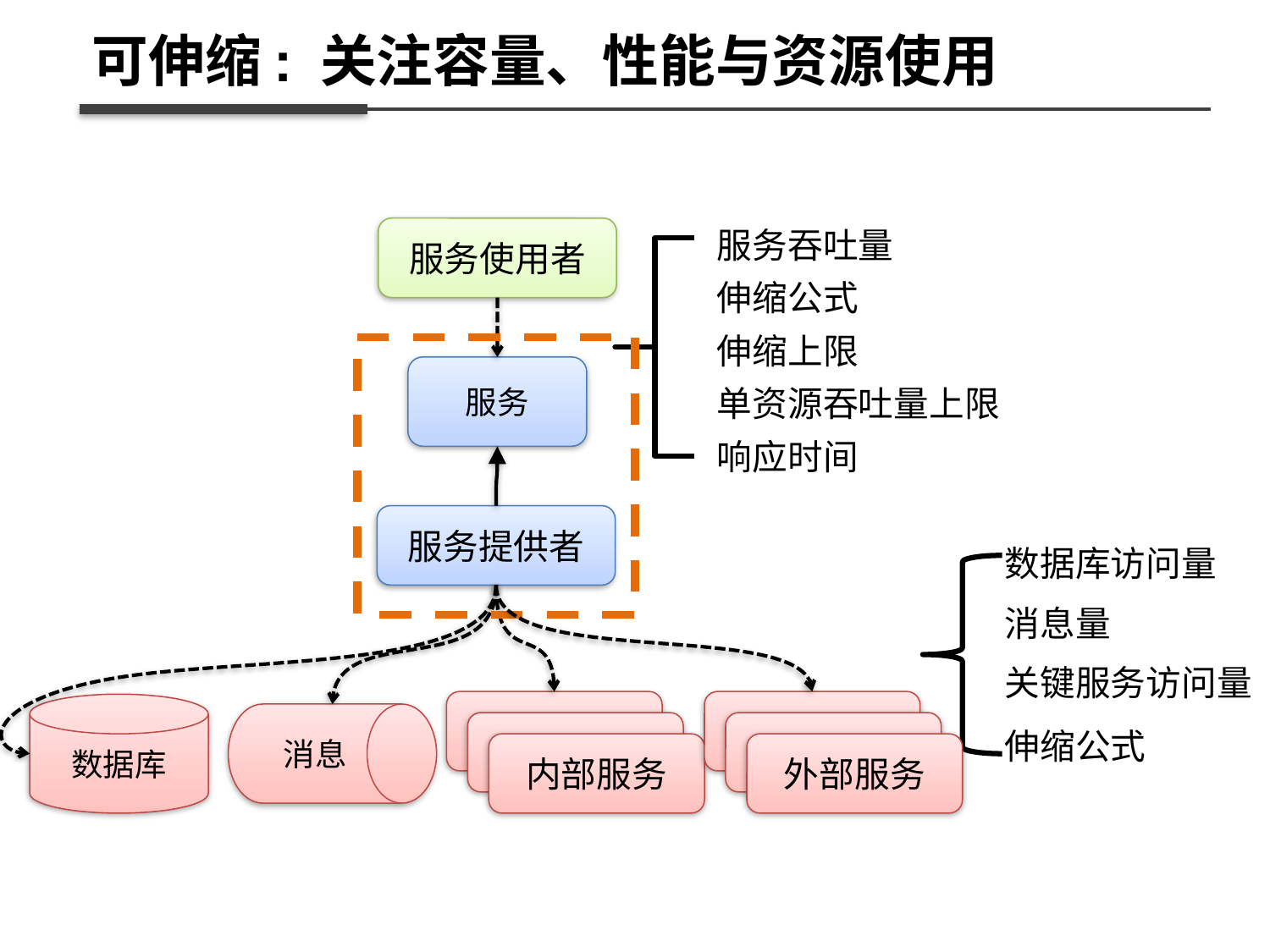

可伸缩: 关注容量、性能与资源使用
服务吞吐量
伸缩公式
伸缩上限
单资源吞吐量上限
响应时间
服务使用者

服务
服务提供者
数据库访问量

消息量
关键服务访问量
其它服务
外部服务
数据库
消息
其它服务
外部服务
伸缩公式
内部服务
外部服务